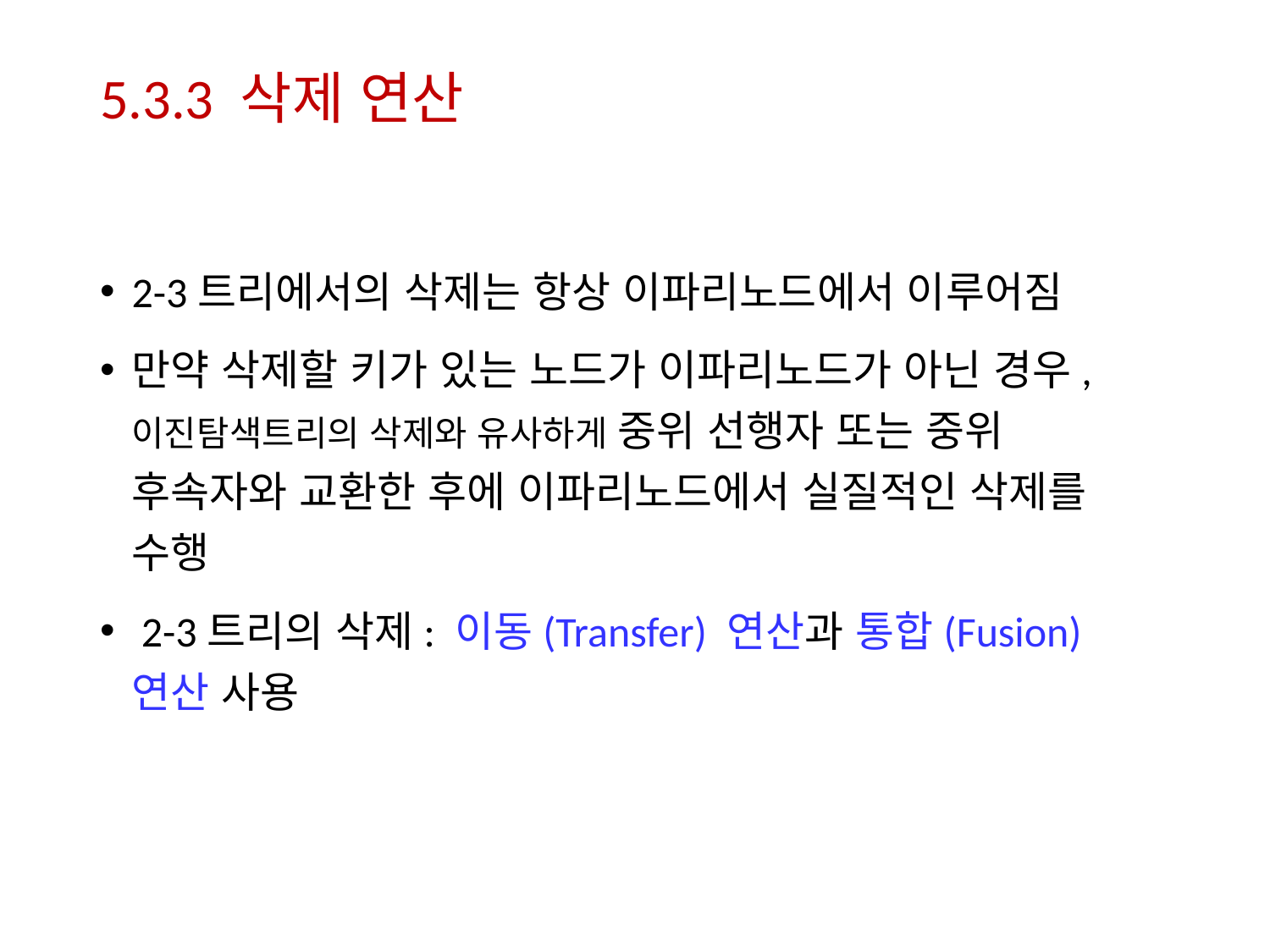

# 5.3.3 삭제 연산
2-3트리에서의 삭제는 항상 이파리노드에서 이루어짐
만약 삭제할 키가 있는 노드가 이파리노드가 아닌 경우, 이진탐색트리의 삭제와 유사하게 중위 선행자 또는 중위 후속자와 교환한 후에 이파리노드에서 실질적인 삭제를 수행
 2-3트리의 삭제: 이동(Transfer) 연산과 통합(Fusion) 연산 사용